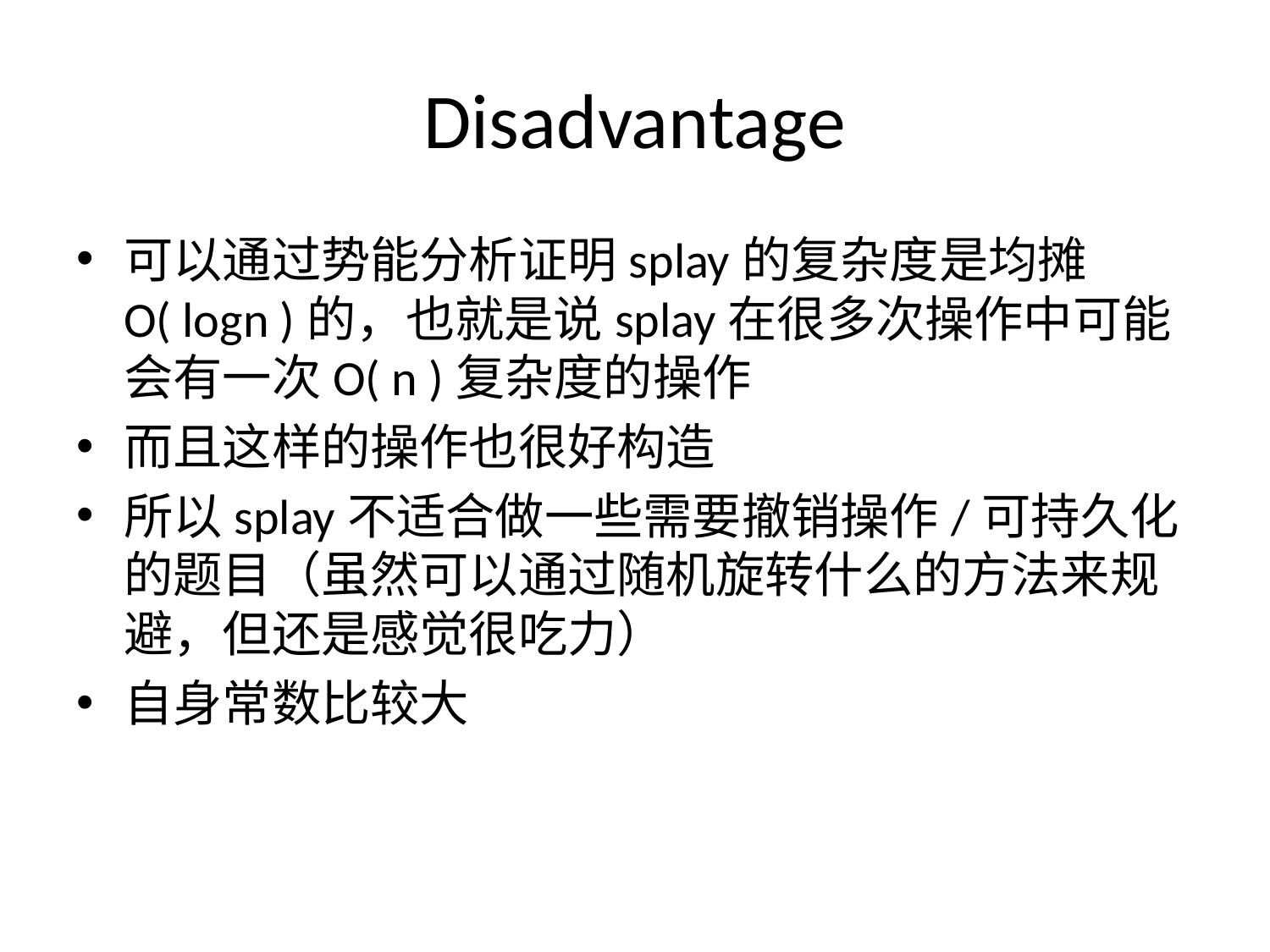

# Disadvantage
可以通过势能分析证明splay的复杂度是均摊O( logn )的，也就是说splay在很多次操作中可能会有一次O( n )复杂度的操作
而且这样的操作也很好构造
所以splay不适合做一些需要撤销操作/可持久化的题目（虽然可以通过随机旋转什么的方法来规避，但还是感觉很吃力）
自身常数比较大